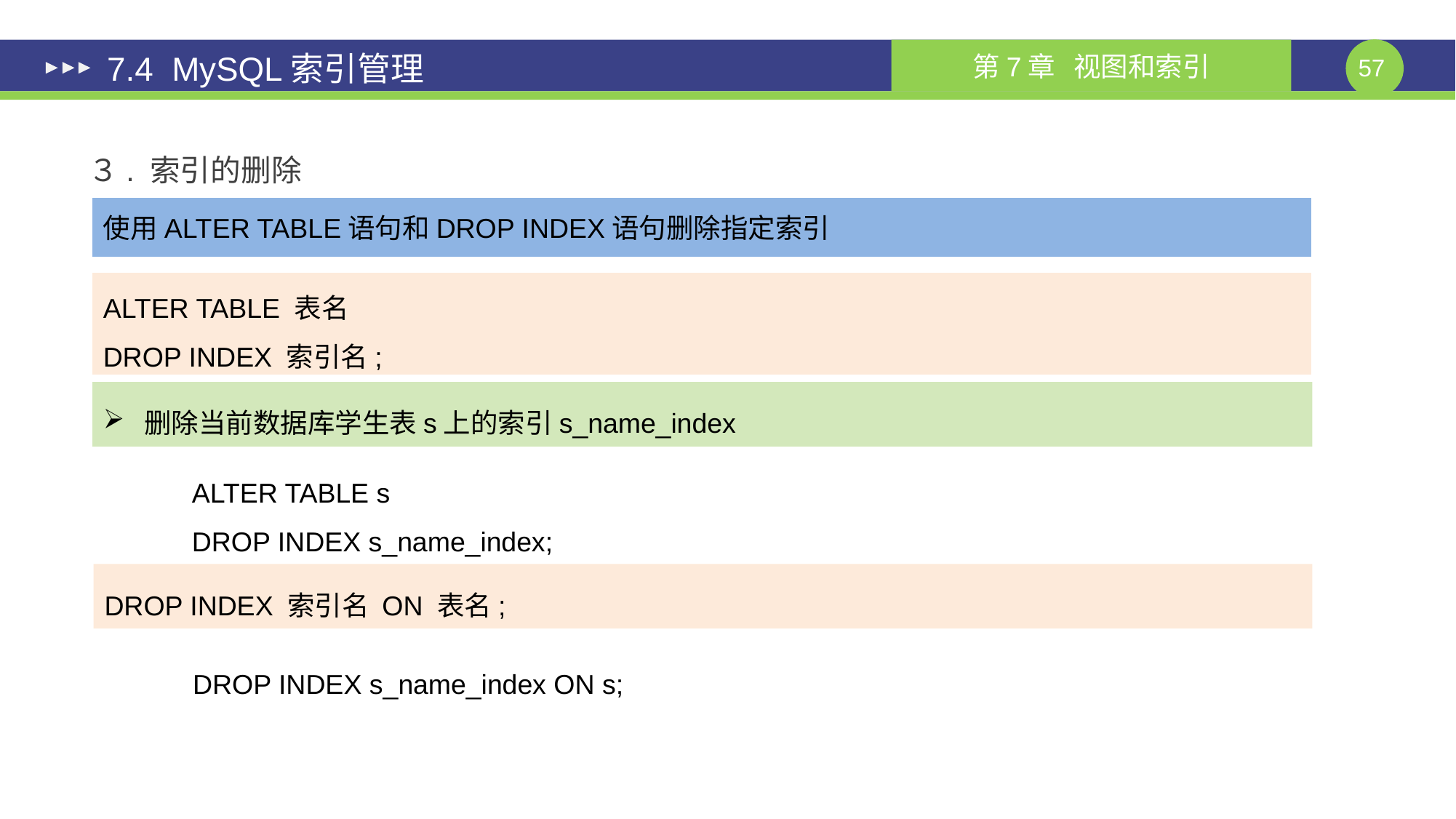

# 7.4  MySQL索引管理
３. 索引的删除
使用ALTER TABLE语句和DROP INDEX语句删除指定索引
ALTER TABLE 表名
DROP INDEX 索引名;
删除当前数据库学生表s上的索引s_name_index
ALTER TABLE s
DROP INDEX s_name_index;
DROP INDEX 索引名 ON 表名;
DROP INDEX s_name_index ON s;